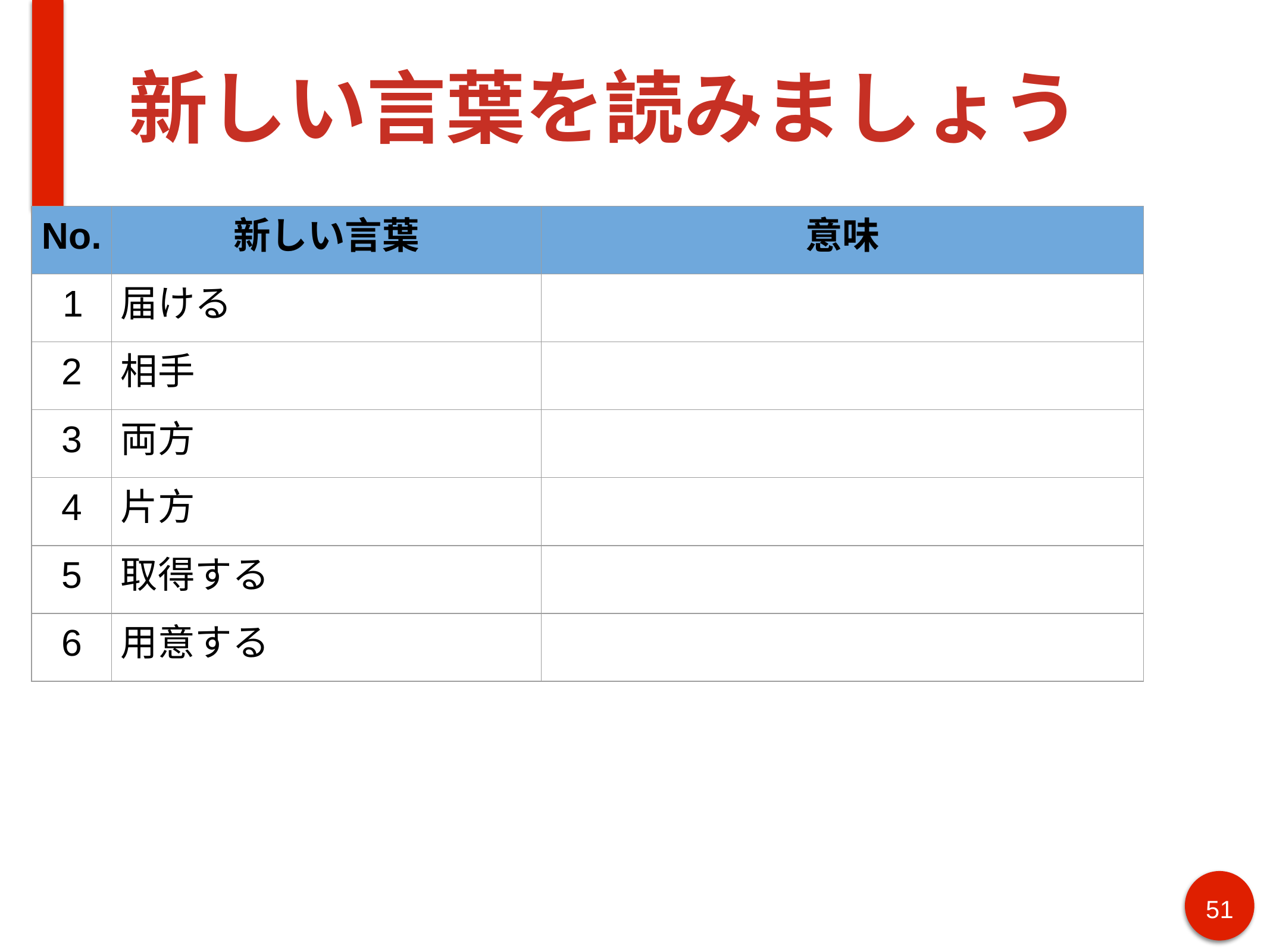

# 新しい言葉を読みましょう
| No. | 新しい言葉 | 意味 |
| --- | --- | --- |
| 1 | 届ける |  |
| 2 | 相手 |  |
| 3 | 両方 |  |
| 4 | 片方 |  |
| 5 | 取得する |  |
| 6 | 用意する |  |
51